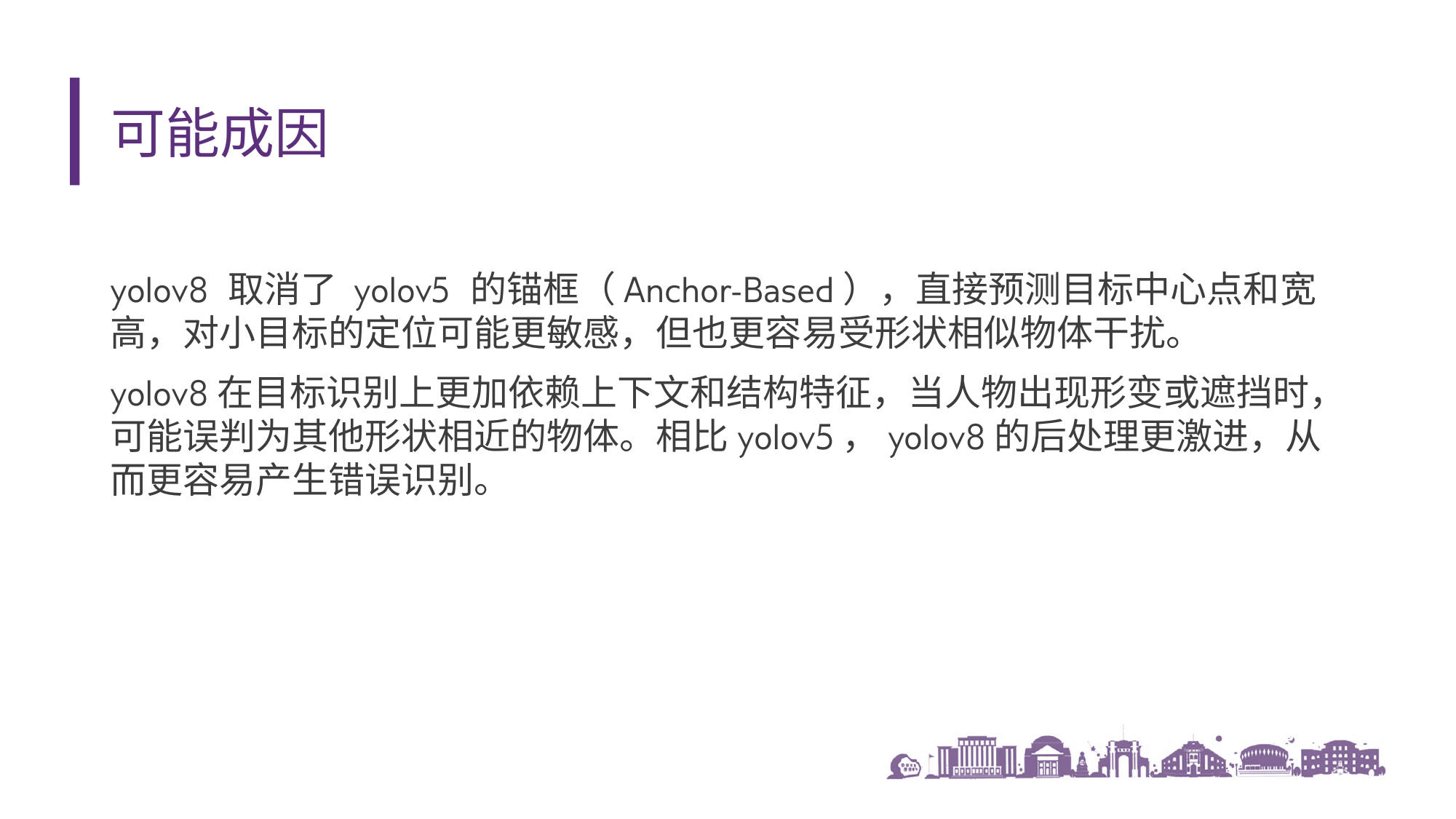

# 可能成因
yolov8 取消了 yolov5 的锚框（Anchor-Based），直接预测目标中心点和宽高，对小目标的定位可能更敏感，但也更容易受形状相似物体干扰。
yolov8在目标识别上更加依赖上下文和结构特征，当人物出现形变或遮挡时，可能误判为其他形状相近的物体。相比yolov5，yolov8的后处理更激进，从而更容易产生错误识别。